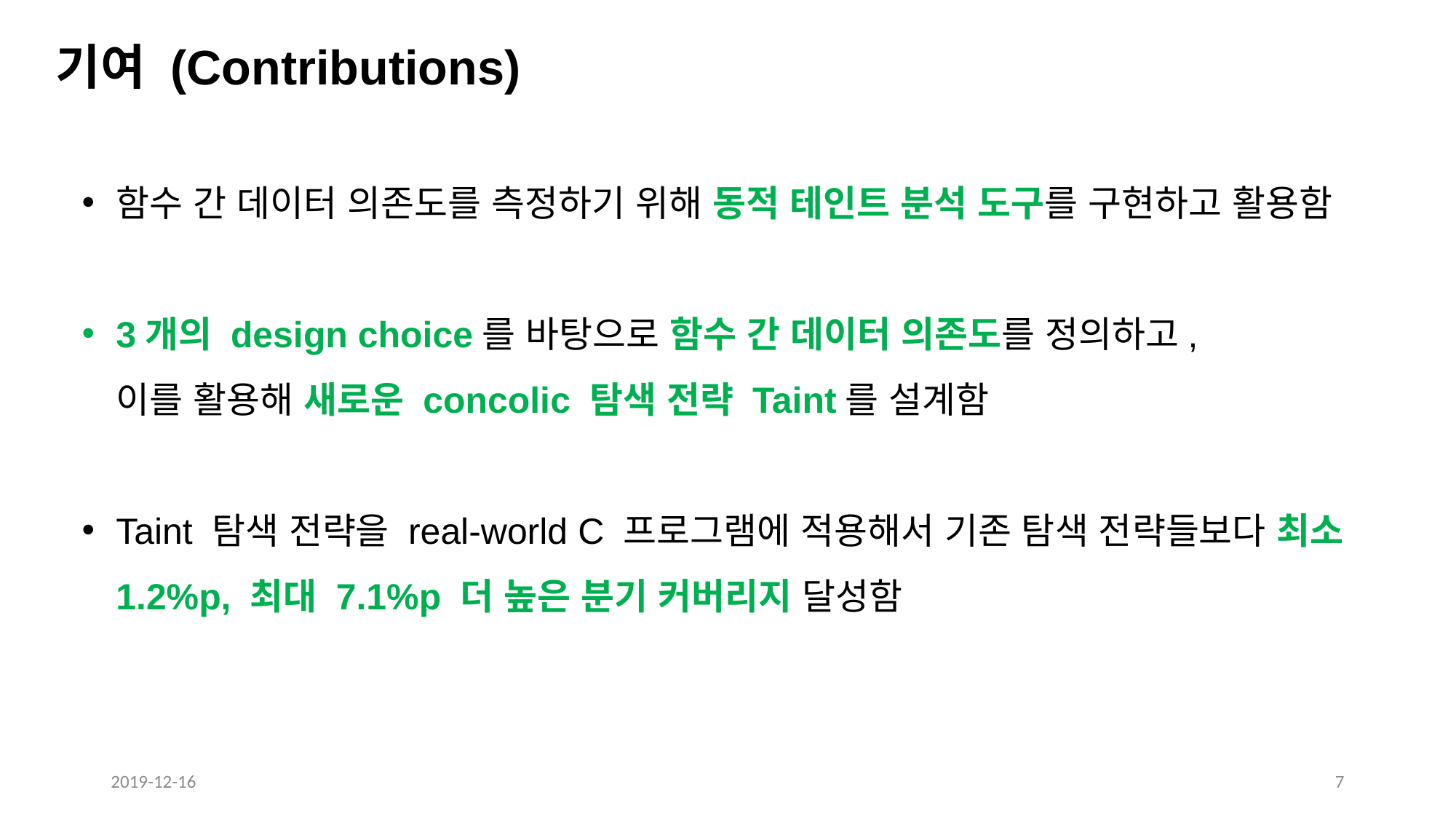

기여 (Contributions)
함수 간 데이터 의존도를 측정하기 위해 동적 테인트 분석 도구를 구현하고 활용함

3개의 design choice를 바탕으로 함수 간 데이터 의존도를 정의하고,
이를 활용해 새로운 concolic 탐색 전략 Taint를 설계함

Taint 탐색 전략을 real-world C 프로그램에 적용해서 기존 탐색 전략들보다 최소 1.2%p, 최대 7.1%p 더 높은 분기 커버리지 달성함
2019-12-16
7